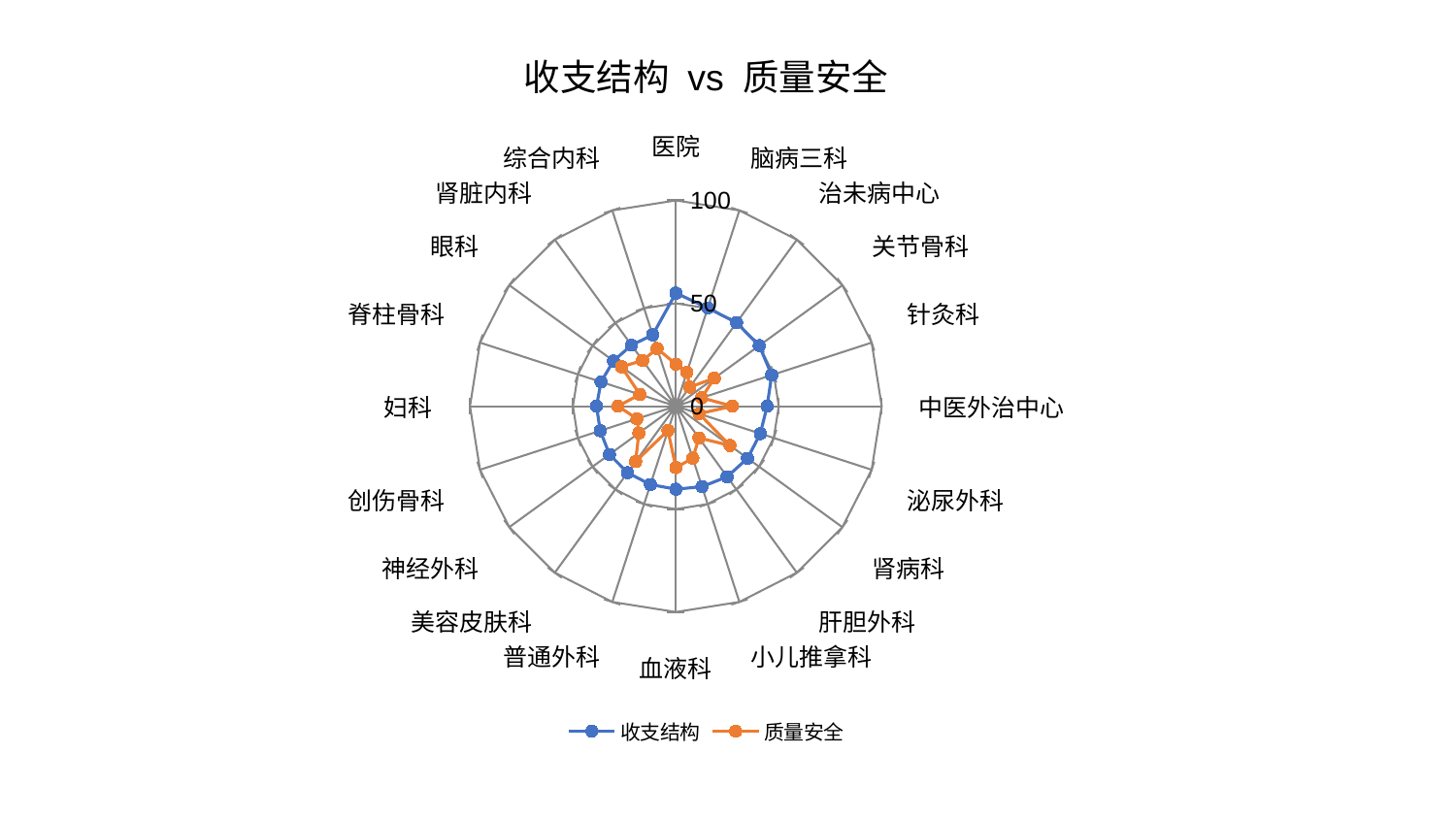

### Chart: 收支结构 vs 质量安全

| Category | 收支结构 | 质量安全 |
|---|---|---|
| 医院 | 54.95691693880128 | 20.41983399301282 |
| 脑病三科 | 50.215351961772676 | 17.344244321360517 |
| 治未病中心 | 50.194685779847056 | 11.43934495918681 |
| 关节骨科 | 50.09272656986431 | 23.140376795764777 |
| 针灸科 | 48.98117708475224 | 13.126058542612176 |
| 中医外治中心 | 44.34000276992137 | 27.51620678221337 |
| 泌尿外科 | 43.17385954096317 | 11.87746343591118 |
| 肾病科 | 43.06097378745656 | 32.496925151285176 |
| 肝胆外科 | 42.41040369024168 | 19.07831799210746 |
| 小儿推拿科 | 41.113942013215905 | 26.602594222074245 |
| 血液科 | 40.36716182180111 | 29.841721850117633 |
| 普通外科 | 40.0156189112402 | 12.438890977774046 |
| 美容皮肤科 | 39.94106802908416 | 33.272623017705726 |
| 神经外科 | 39.881705884906665 | 22.228052730683277 |
| 创伤骨科 | 38.63435202880307 | 19.85285584708028 |
| 妇科 | 38.54295230049725 | 28.11087719303031 |
| 脊柱骨科 | 38.20355018248385 | 18.387046708558426 |
| 眼科 | 37.45709786176734 | 32.597019377418356 |
| 肾脏内科 | 36.658090339310135 | 27.453297599002084 |
| 综合内科 | 36.42999441454717 | 29.458159662506063 |
67